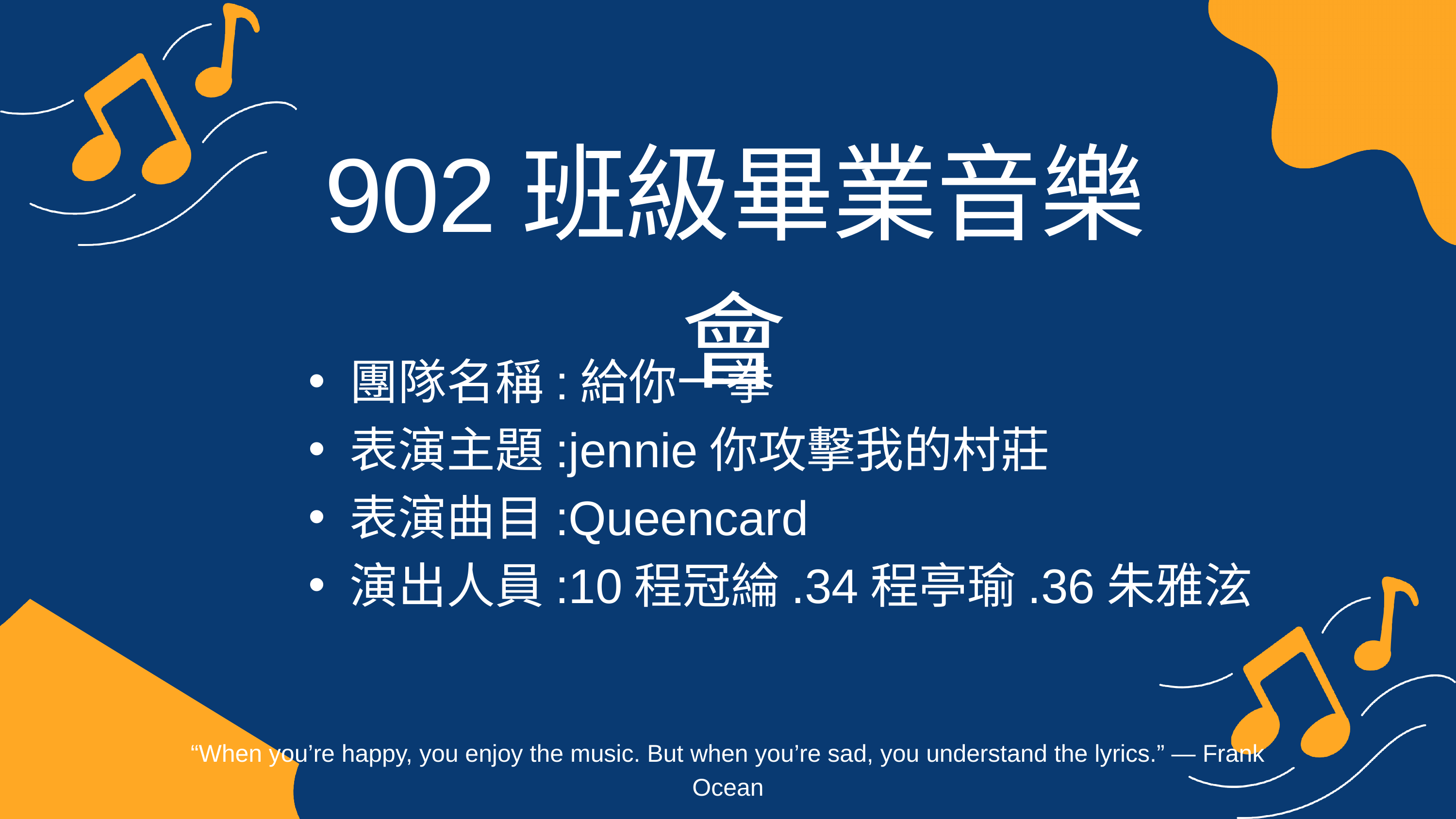

902班級畢業音樂會
團隊名稱:給你一拳
表演主題:jennie你攻擊我的村莊
表演曲目:Queencard
演出人員:10程冠綸.34程亭瑜.36朱雅泫

“When you’re happy, you enjoy the music. But when you’re sad, you understand the lyrics.” — Frank Ocean